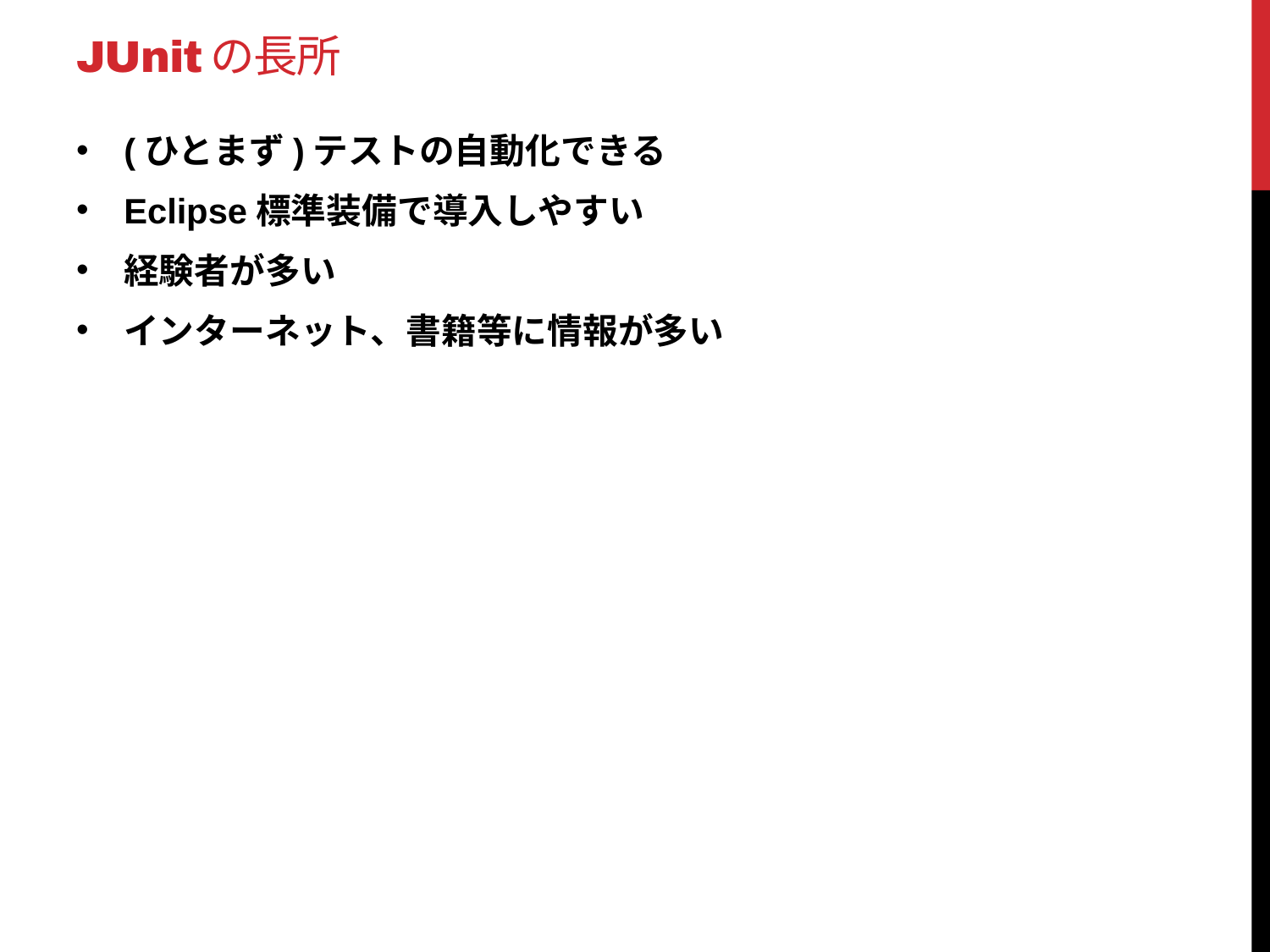

# JUnitの長所
(ひとまず)テストの自動化できる
Eclipse標準装備で導入しやすい
経験者が多い
インターネット、書籍等に情報が多い